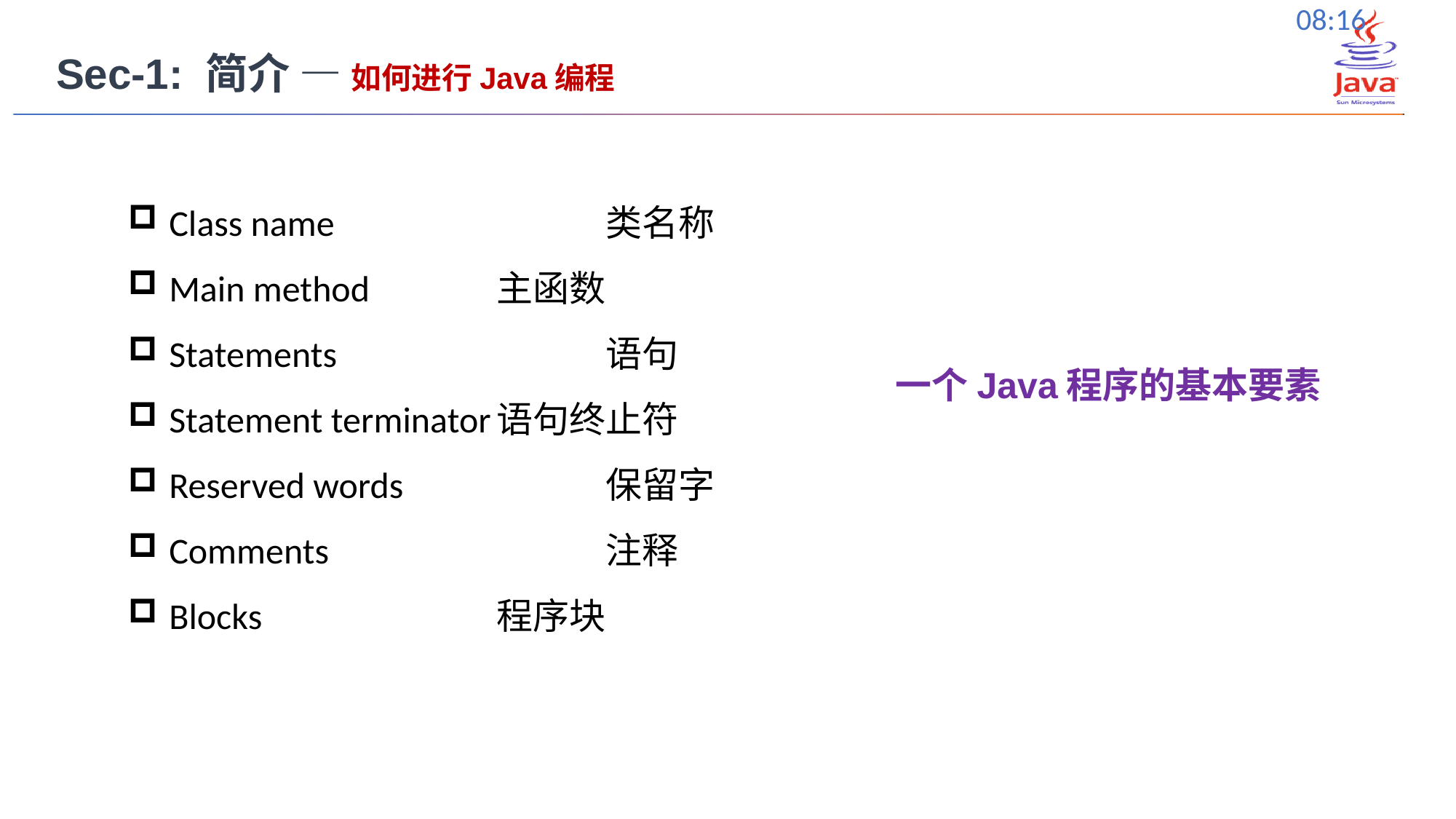

Sec-1: 简介 — 如何进行Java编程
Class name			类名称
Main method		主函数
Statements			语句
Statement terminator	语句终止符
Reserved words		保留字
Comments			注释
Blocks			程序块
一个Java程序的基本要素